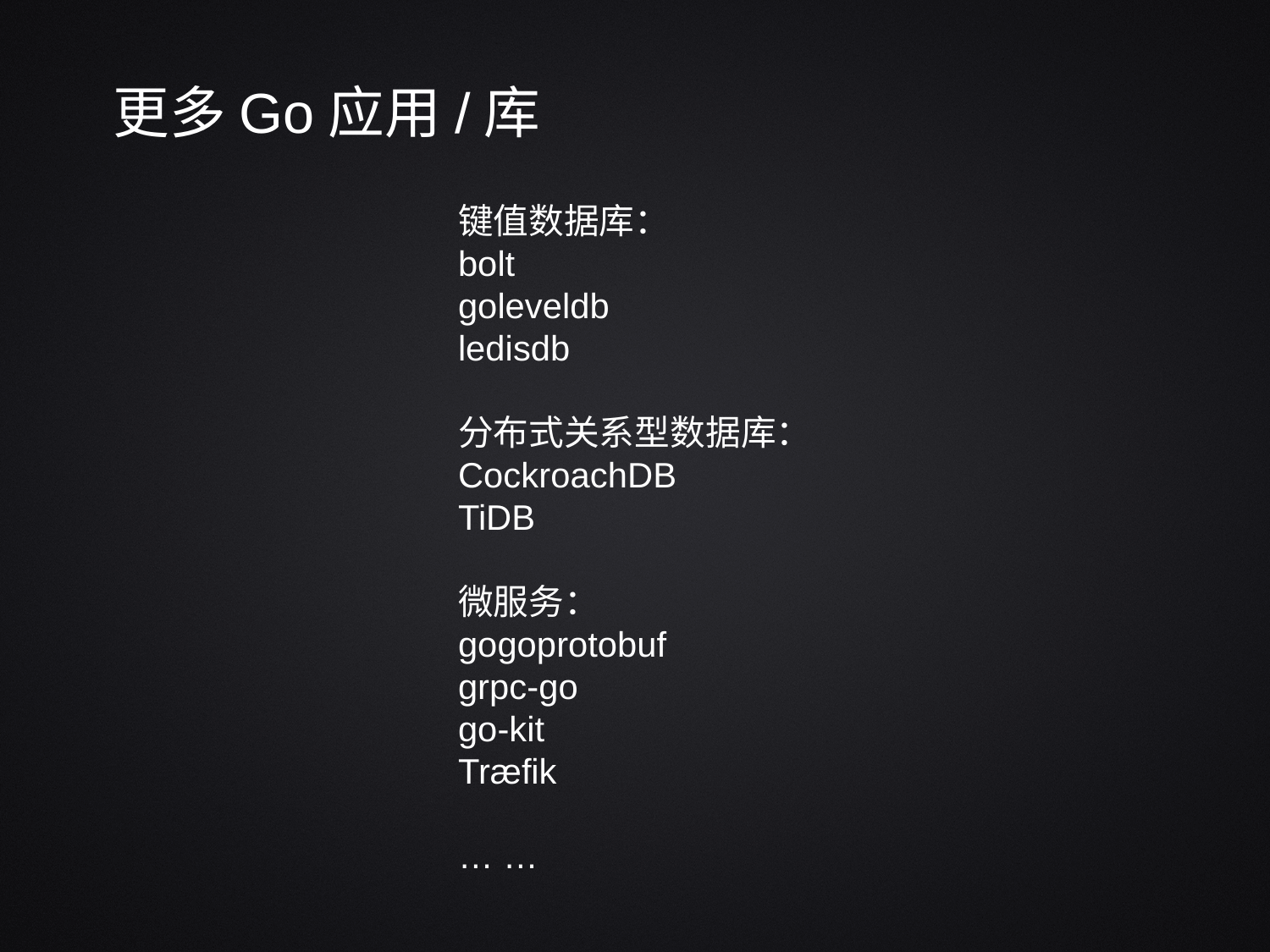

更多Go应用/库
键值数据库：
bolt
goleveldb
ledisdb

分布式关系型数据库：
CockroachDB
TiDB

微服务：
gogoprotobuf
grpc-go
go-kit
Træfik

… …